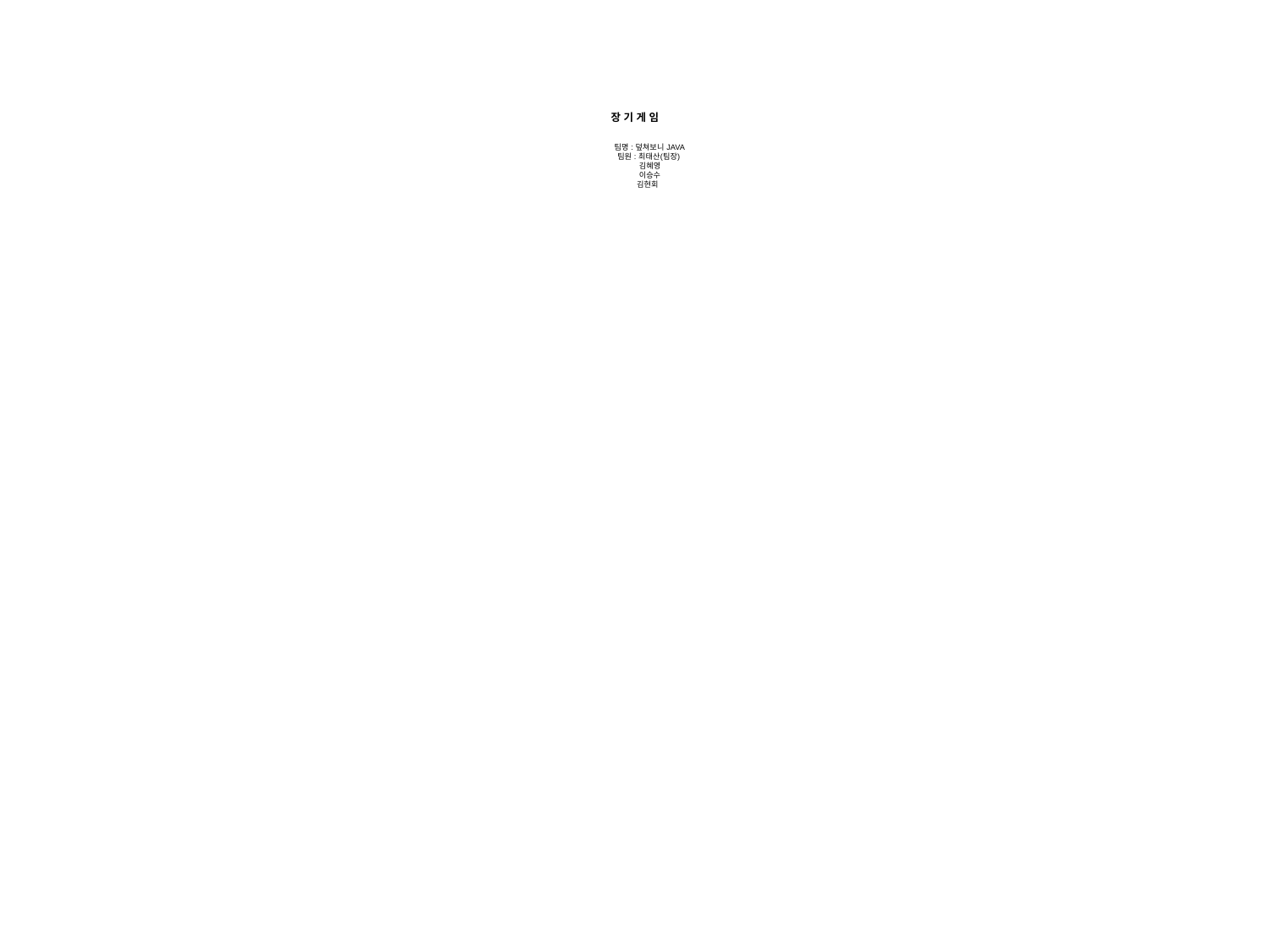

# 장 기 게 임 팀명 : 덮쳐보니 JAVA 팀원 : 최태산(팀장) 김혜영 이승수 김현회